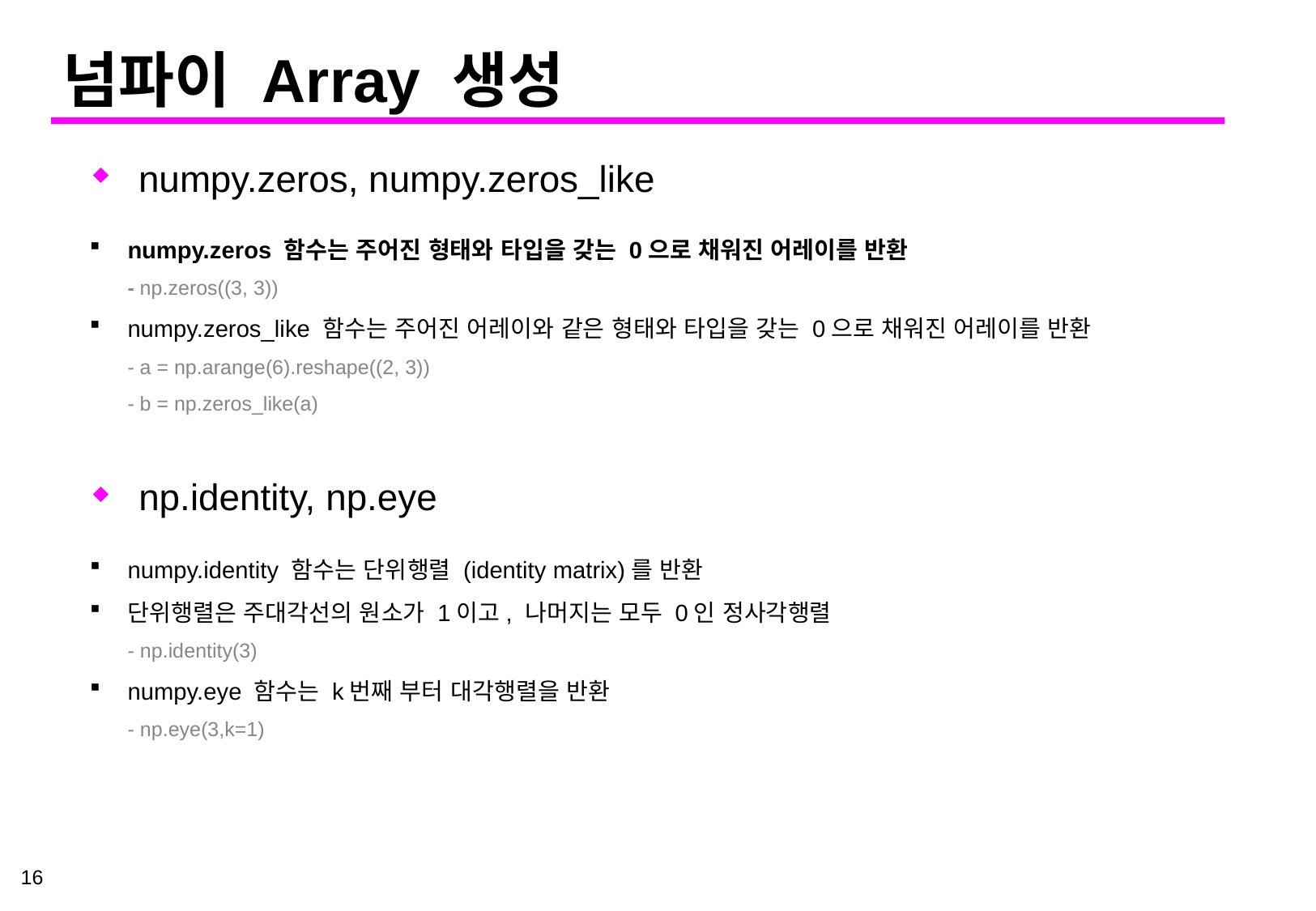

# 넘파이 Array 생성
numpy.zeros, numpy.zeros_like
numpy.zeros 함수는 주어진 형태와 타입을 갖는 0으로 채워진 어레이를 반환
- np.zeros((3, 3))
numpy.zeros_like 함수는 주어진 어레이와 같은 형태와 타입을 갖는 0으로 채워진 어레이를 반환
- a = np.arange(6).reshape((2, 3))
- b = np.zeros_like(a)
np.identity, np.eye
numpy.identity 함수는 단위행렬 (identity matrix)를 반환
단위행렬은 주대각선의 원소가 1이고, 나머지는 모두 0인 정사각행렬
- np.identity(3)
numpy.eye 함수는 k번째 부터 대각행렬을 반환
- np.eye(3,k=1)
16